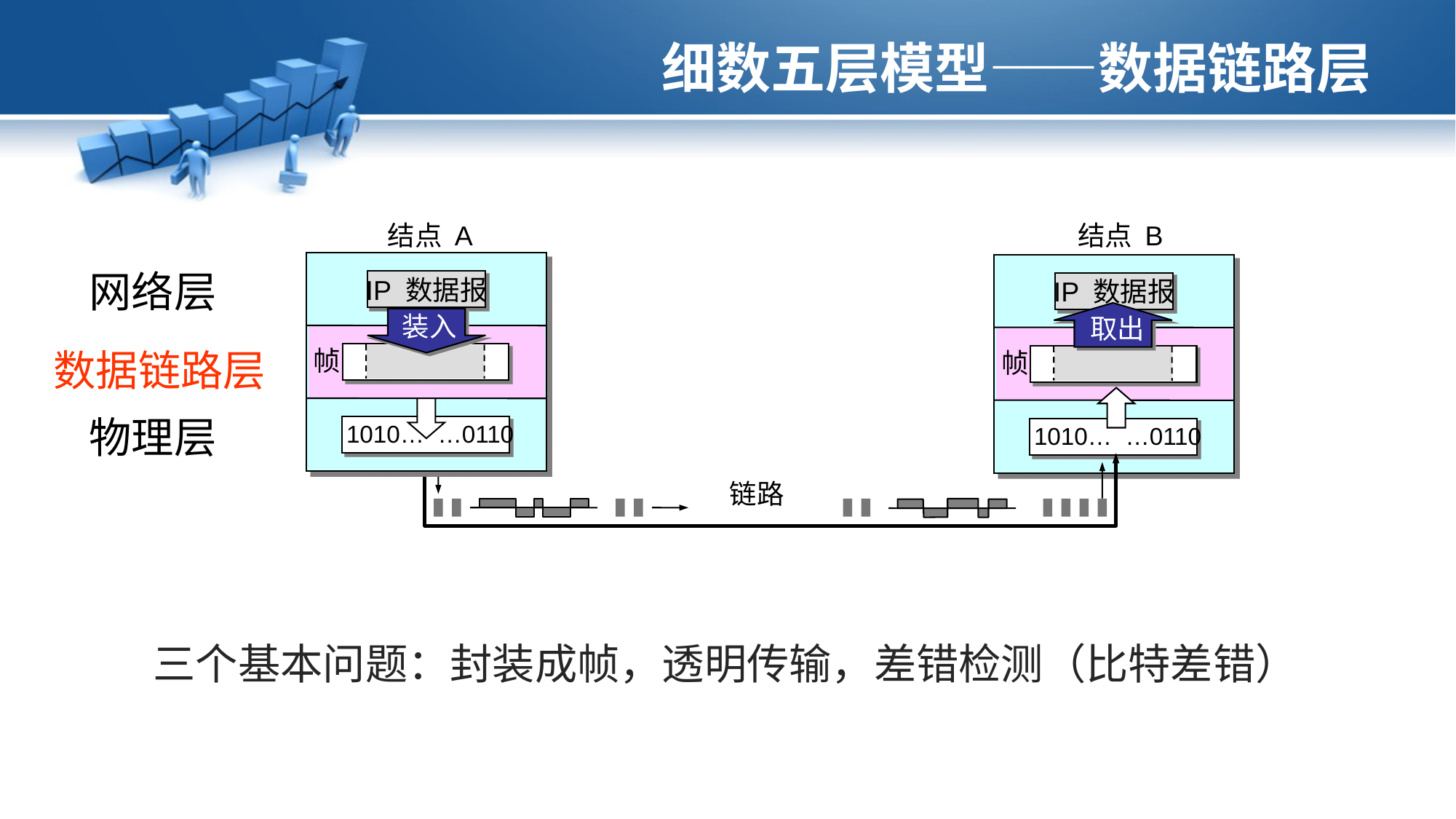

# 细数五层模型——数据链路层
结点 A
结点 B

网络层
IP 数据报
IP 数据报

装入
取出

数据链路层
帧
帧

物理层

1010…  …0110

1010…  …0110

链路

三个基本问题：封装成帧，透明传输，差错检测（比特差错）